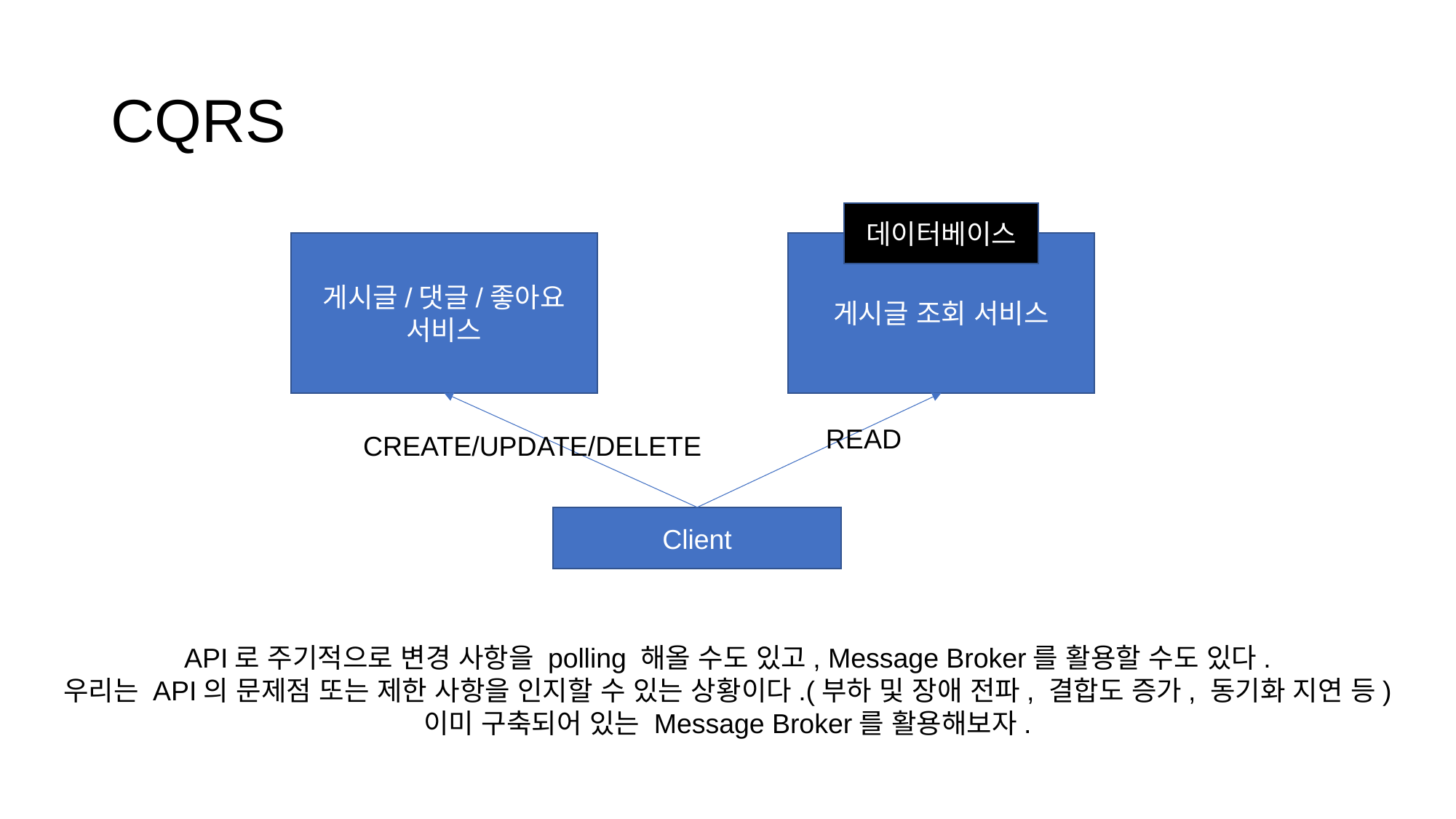

# CQRS
데이터베이스
게시글/댓글/좋아요
서비스
게시글 조회 서비스
READ
CREATE/UPDATE/DELETE
Client
API로 주기적으로 변경 사항을 polling 해올 수도 있고, Message Broker를 활용할 수도 있다.
우리는 API의 문제점 또는 제한 사항을 인지할 수 있는 상황이다.(부하 및 장애 전파, 결합도 증가, 동기화 지연 등)
이미 구축되어 있는 Message Broker를 활용해보자.